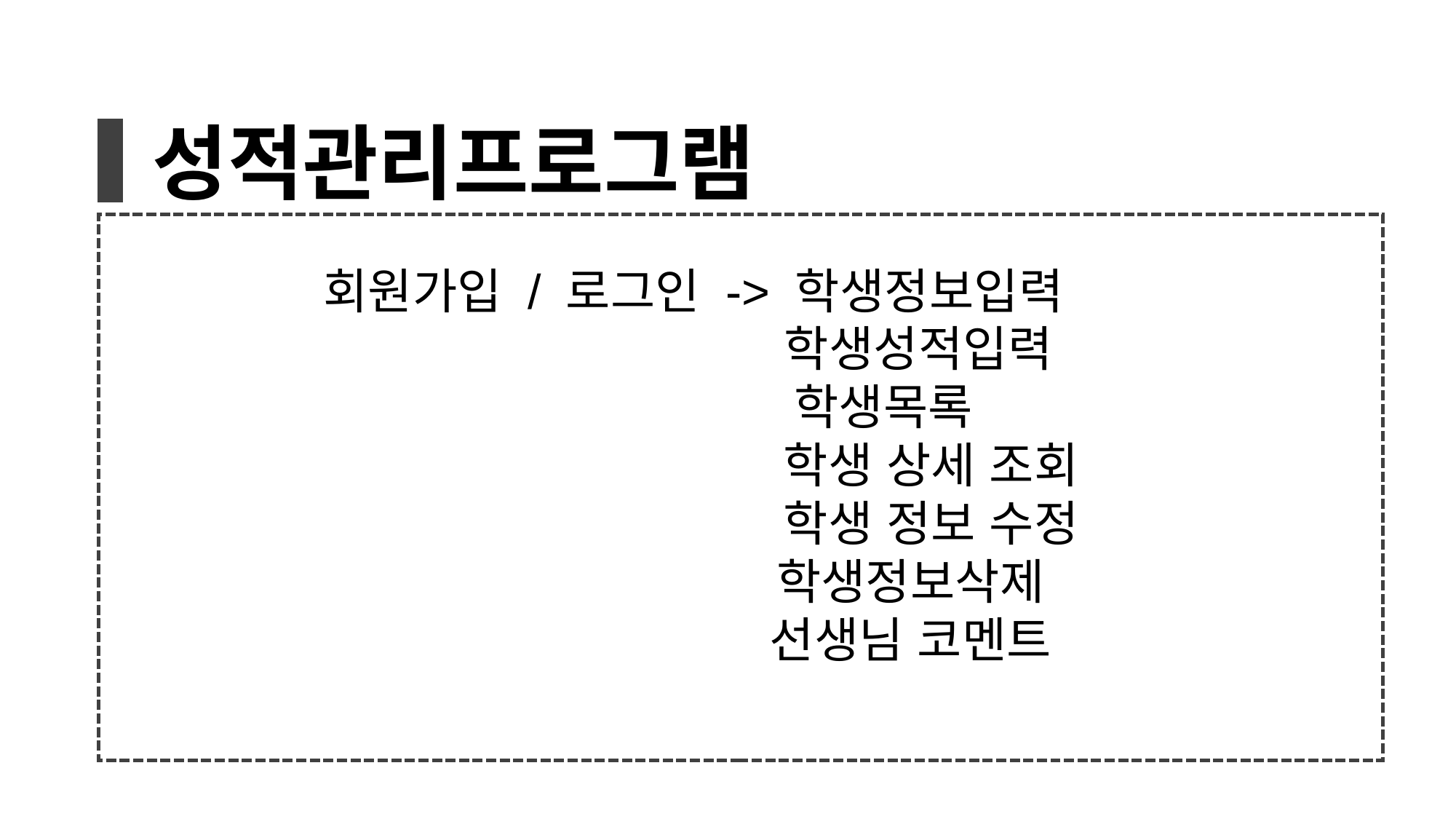

성적관리프로그램

회원가입 / 로그인 -> 학생정보입력
				학생성적입력
			  학생목록
			         학생 상세 조회
			     	 학생 정보 수정
			      학생정보삭제
			       선생님 코멘트